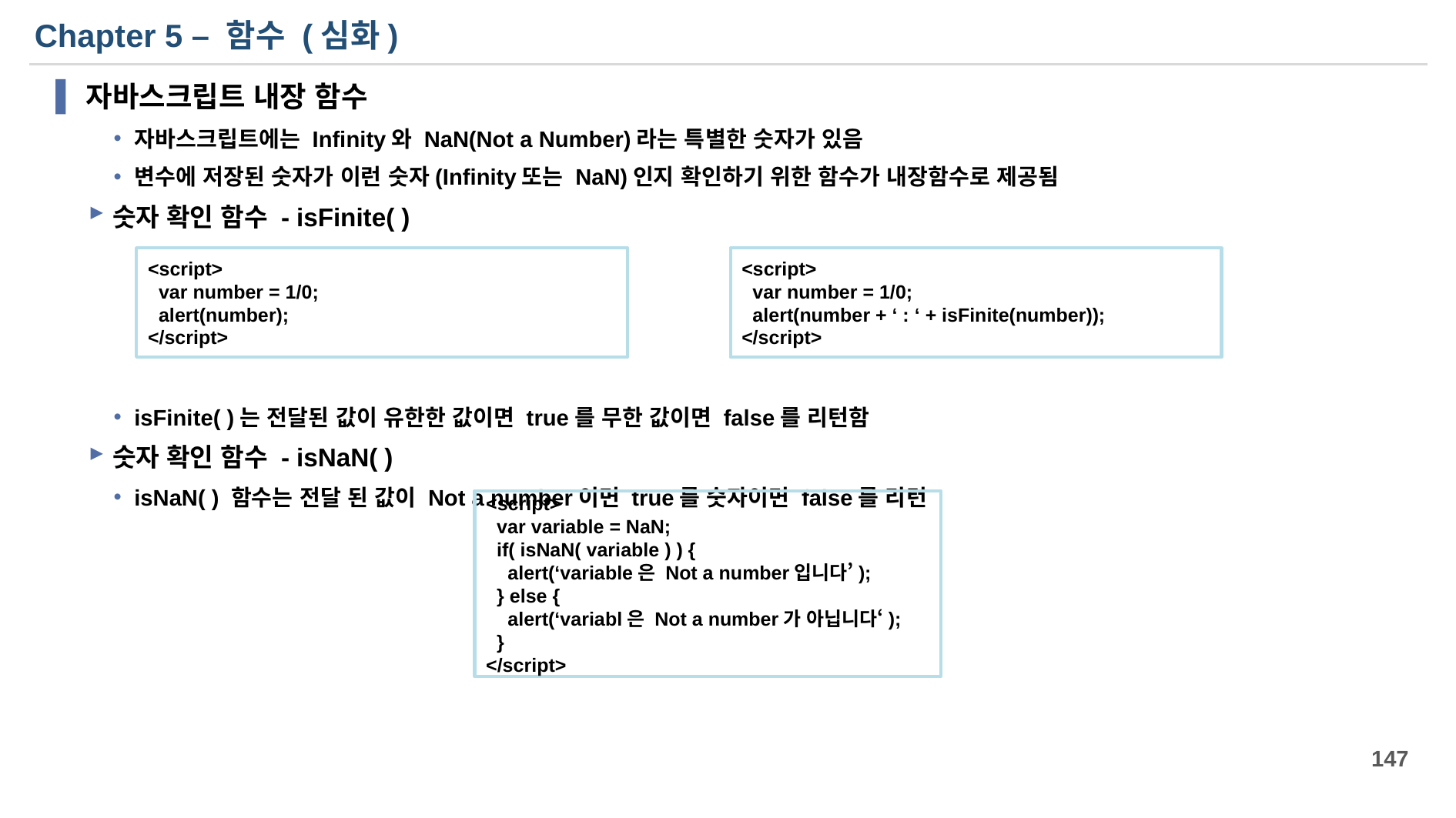

# Chapter 5 – 함수 (심화)
자바스크립트 내장 함수
자바스크립트에는 Infinity와 NaN(Not a Number)라는 특별한 숫자가 있음
변수에 저장된 숫자가 이런 숫자(Infinity또는 NaN)인지 확인하기 위한 함수가 내장함수로 제공됨
숫자 확인 함수 - isFinite( )

isFinite( )는 전달된 값이 유한한 값이면 true를 무한 값이면 false를 리턴함
숫자 확인 함수 - isNaN( )
isNaN( ) 함수는 전달 된 값이 Not a number이면 true를 숫자이면 false를 리턴

<script>
  var number = 1/0;
  alert(number);
</script>
<script>
  var number = 1/0;
  alert(number + ‘ : ‘ + isFinite(number));
</script>
<script>
  var variable = NaN;
  if( isNaN( variable ) ) {
    alert(‘variable은 Not a number입니다’);
  } else {
    alert(‘variabl은 Not a number가 아닙니다‘);
  }
</script>
147